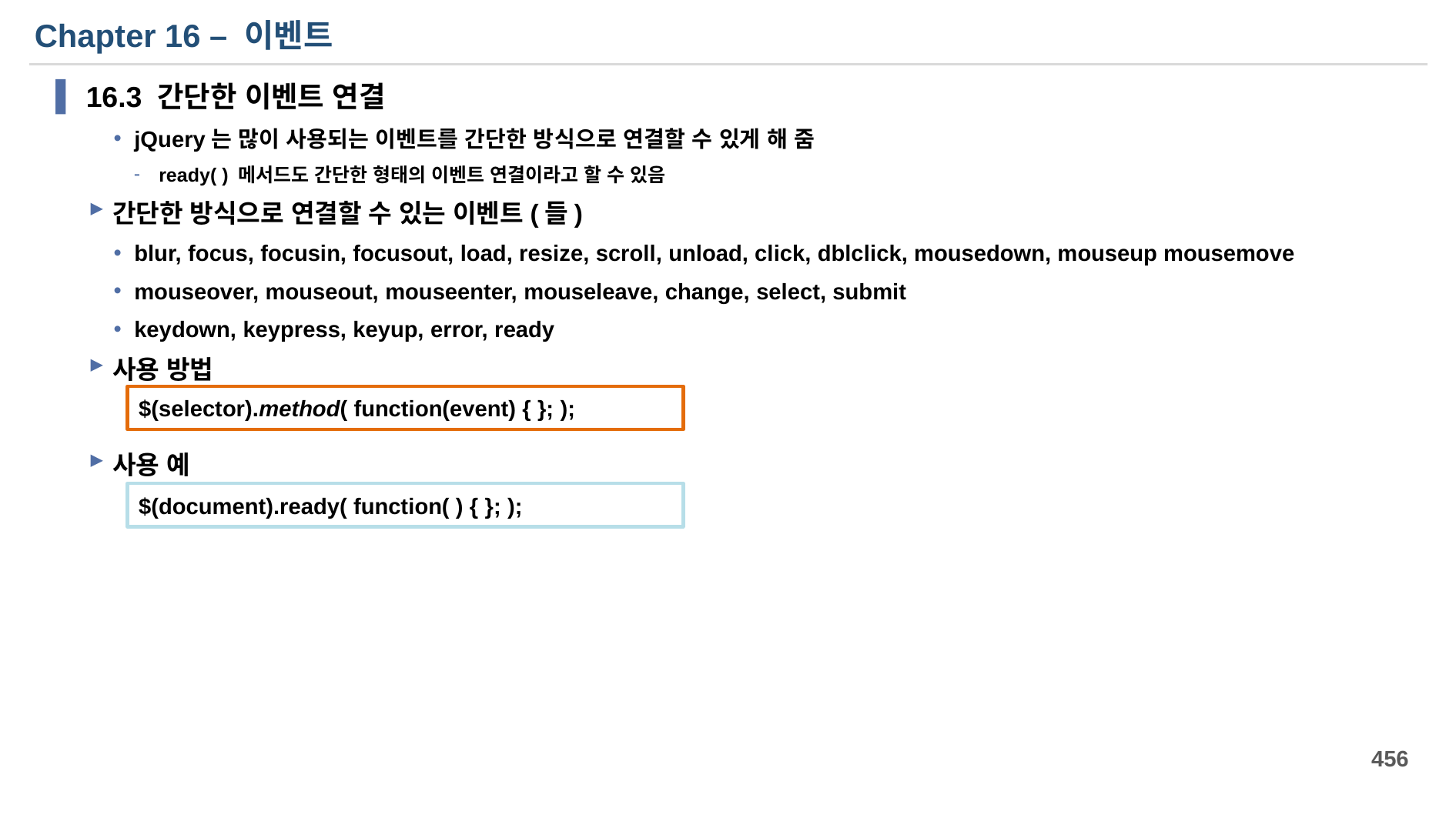

# Chapter 16 – 이벤트
16.3 간단한 이벤트 연결
jQuery는 많이 사용되는 이벤트를 간단한 방식으로 연결할 수 있게 해 줌
ready( ) 메서드도 간단한 형태의 이벤트 연결이라고 할 수 있음
간단한 방식으로 연결할 수 있는 이벤트(들)
blur, focus, focusin, focusout, load, resize, scroll, unload, click, dblclick, mousedown, mouseup mousemove
mouseover, mouseout, mouseenter, mouseleave, change, select, submit
keydown, keypress, keyup, error, ready
사용 방법

사용 예

$(selector).method( function(event) { }; );
$(document).ready( function( ) { }; );
456